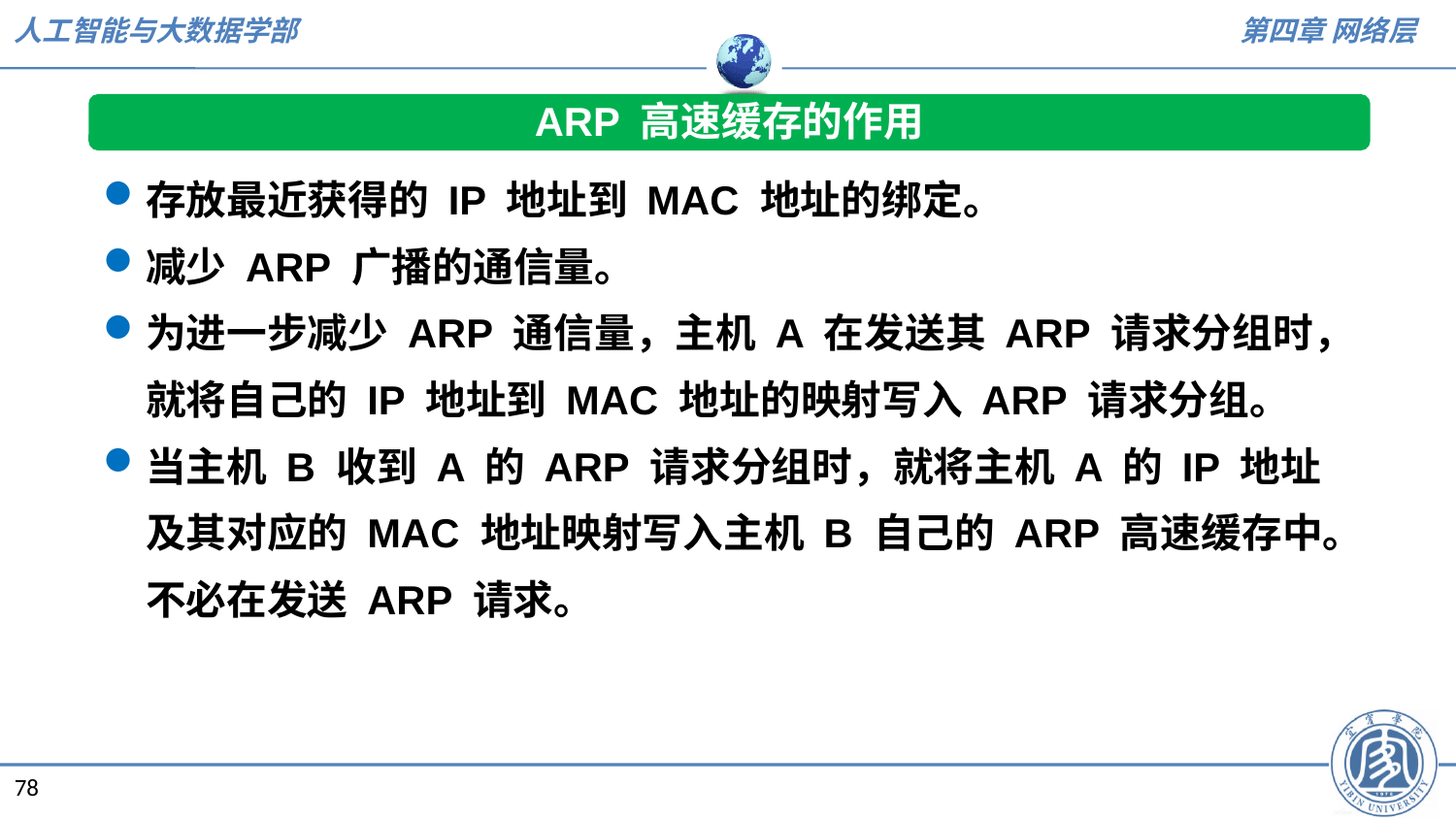

ARP 高速缓存的作用

存放最近获得的 IP 地址到 MAC 地址的绑定。
减少 ARP 广播的通信量。
为进一步减少 ARP 通信量，主机 A 在发送其 ARP 请求分组时，就将自己的 IP 地址到 MAC 地址的映射写入 ARP 请求分组。
当主机 B 收到 A 的 ARP 请求分组时，就将主机 A 的 IP 地址及其对应的 MAC 地址映射写入主机 B 自己的 ARP 高速缓存中。不必在发送 ARP 请求。
78